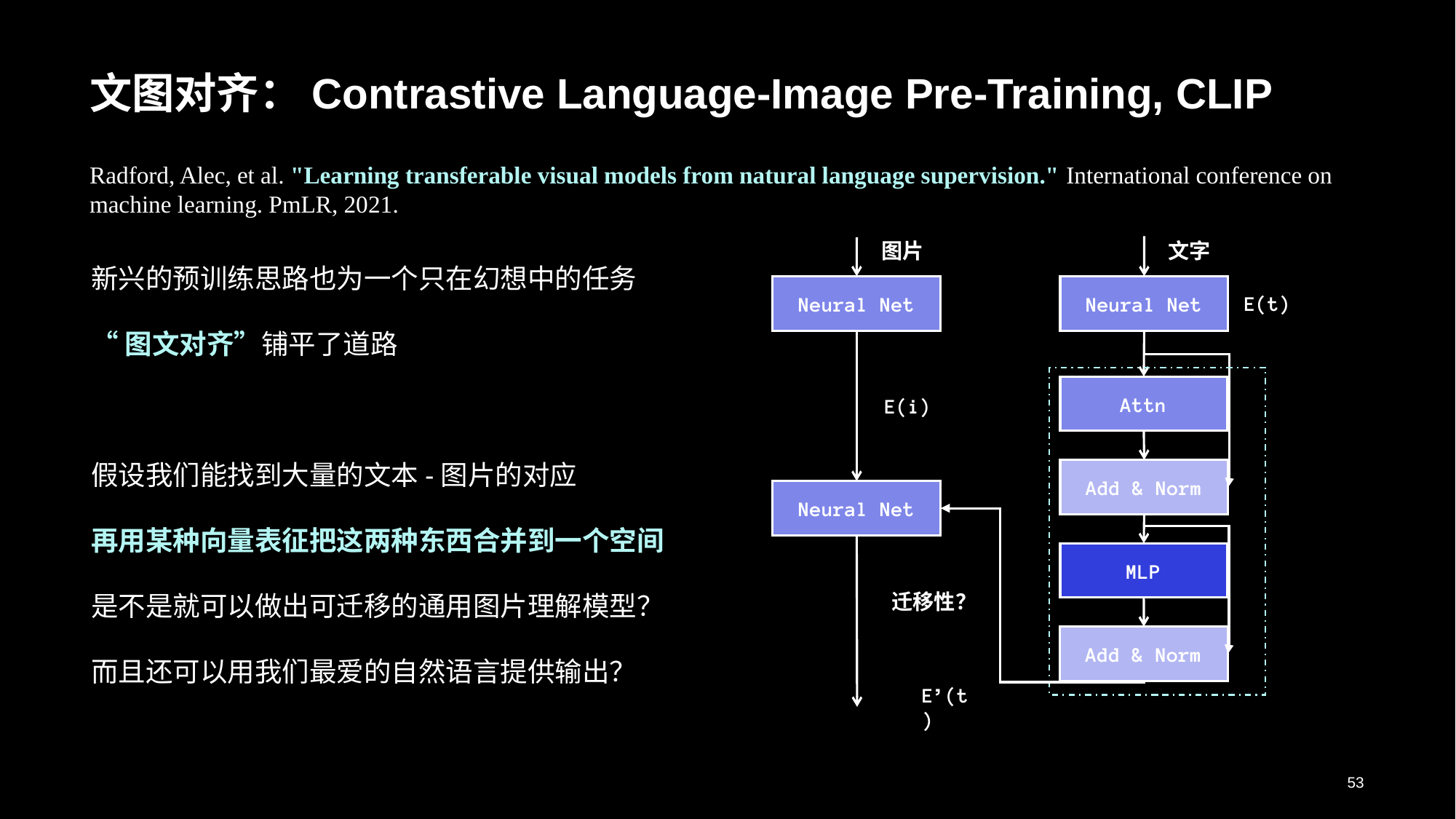

# 文图对齐：Contrastive Language-Image Pre-Training, CLIP
Radford, Alec, et al. "Learning transferable visual models from natural language supervision." International conference on machine learning. PmLR, 2021.
图片
文字
新兴的预训练思路也为一个只在幻想中的任务

“图文对齐”铺平了道路

假设我们能找到大量的文本-图片的对应

再用某种向量表征把这两种东西合并到一个空间

是不是就可以做出可迁移的通用图片理解模型？

而且还可以用我们最爱的自然语言提供输出？
Neural Net
Neural Net
E(t)

Attn
E(i)
Add & Norm
Neural Net
MLP
迁移性？
Add & Norm
E’(t)
53